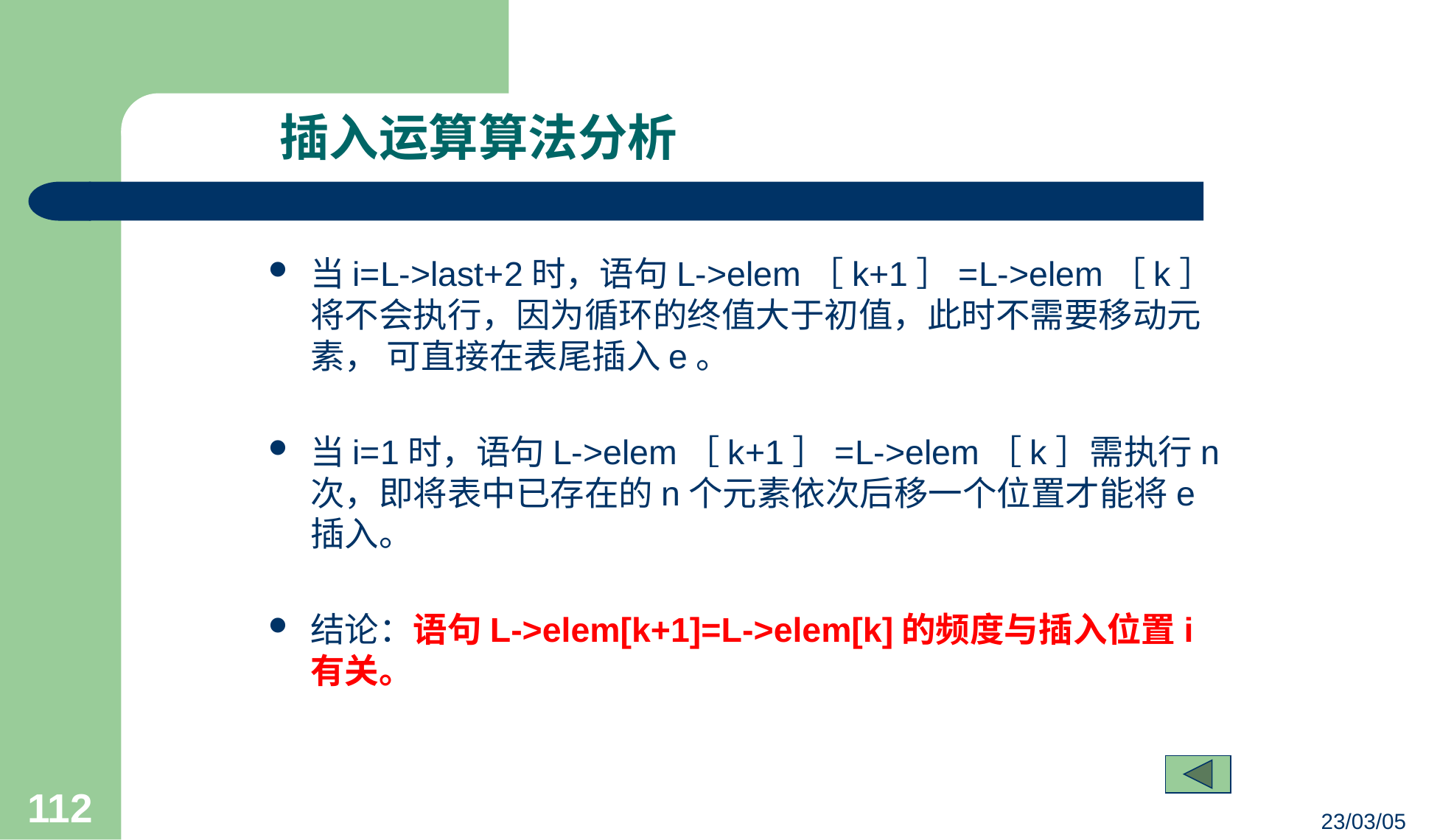

# 插入运算算法分析
当i=L->last+2时，语句L->elem［k+1］=L->elem［k］将不会执行，因为循环的终值大于初值，此时不需要移动元素， 可直接在表尾插入e。

当i=1时，语句L->elem［k+1］=L->elem［k］需执行n次，即将表中已存在的n个元素依次后移一个位置才能将e插入。

结论：语句L->elem[k+1]=L->elem[k]的频度与插入位置i有关。

112
23/03/05